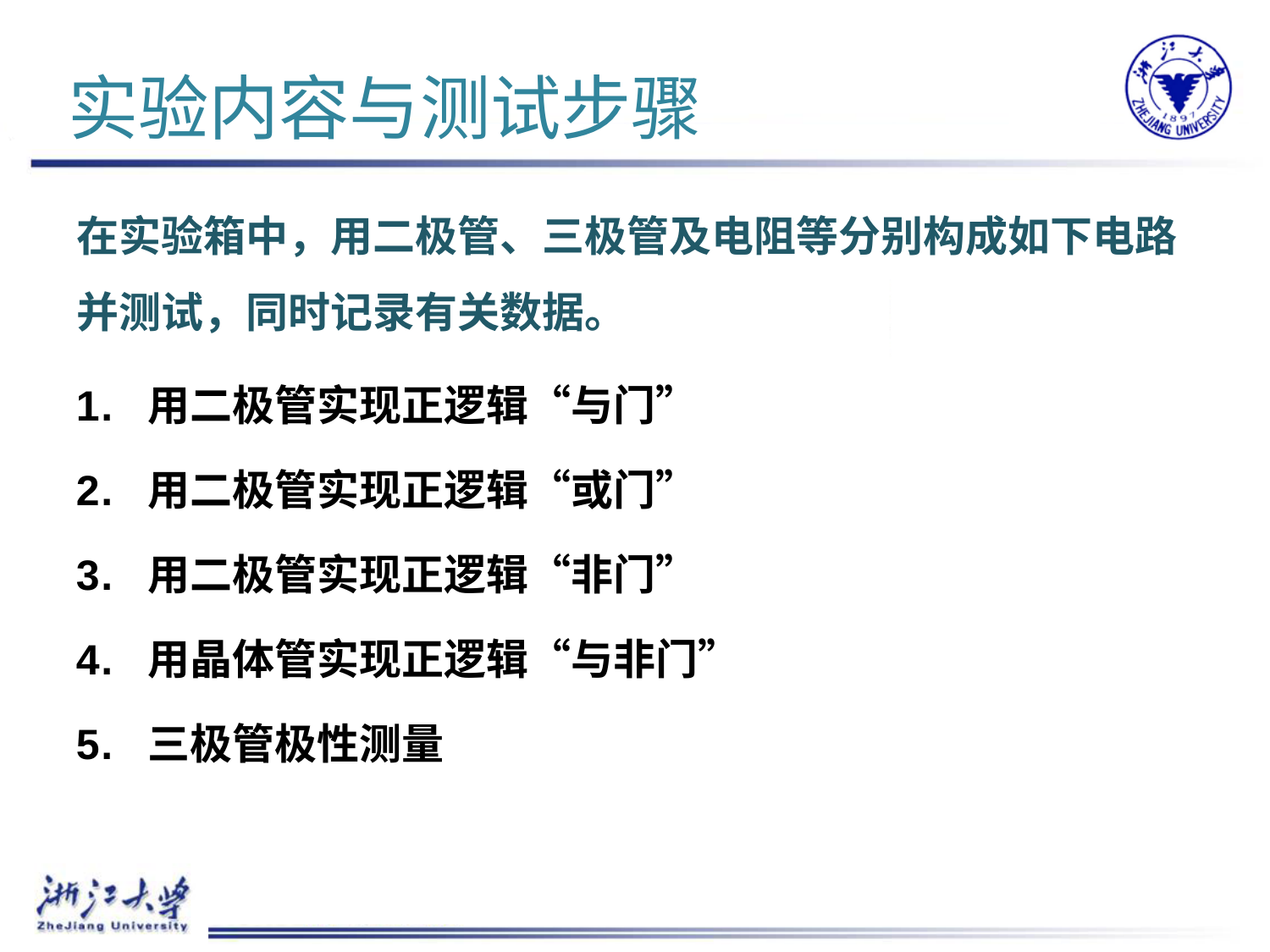

# 实验内容与测试步骤
在实验箱中，用二极管、三极管及电阻等分别构成如下电路并测试，同时记录有关数据。
用二极管实现正逻辑“与门”
用二极管实现正逻辑“或门”
用二极管实现正逻辑“非门”
用晶体管实现正逻辑“与非门”
三极管极性测量